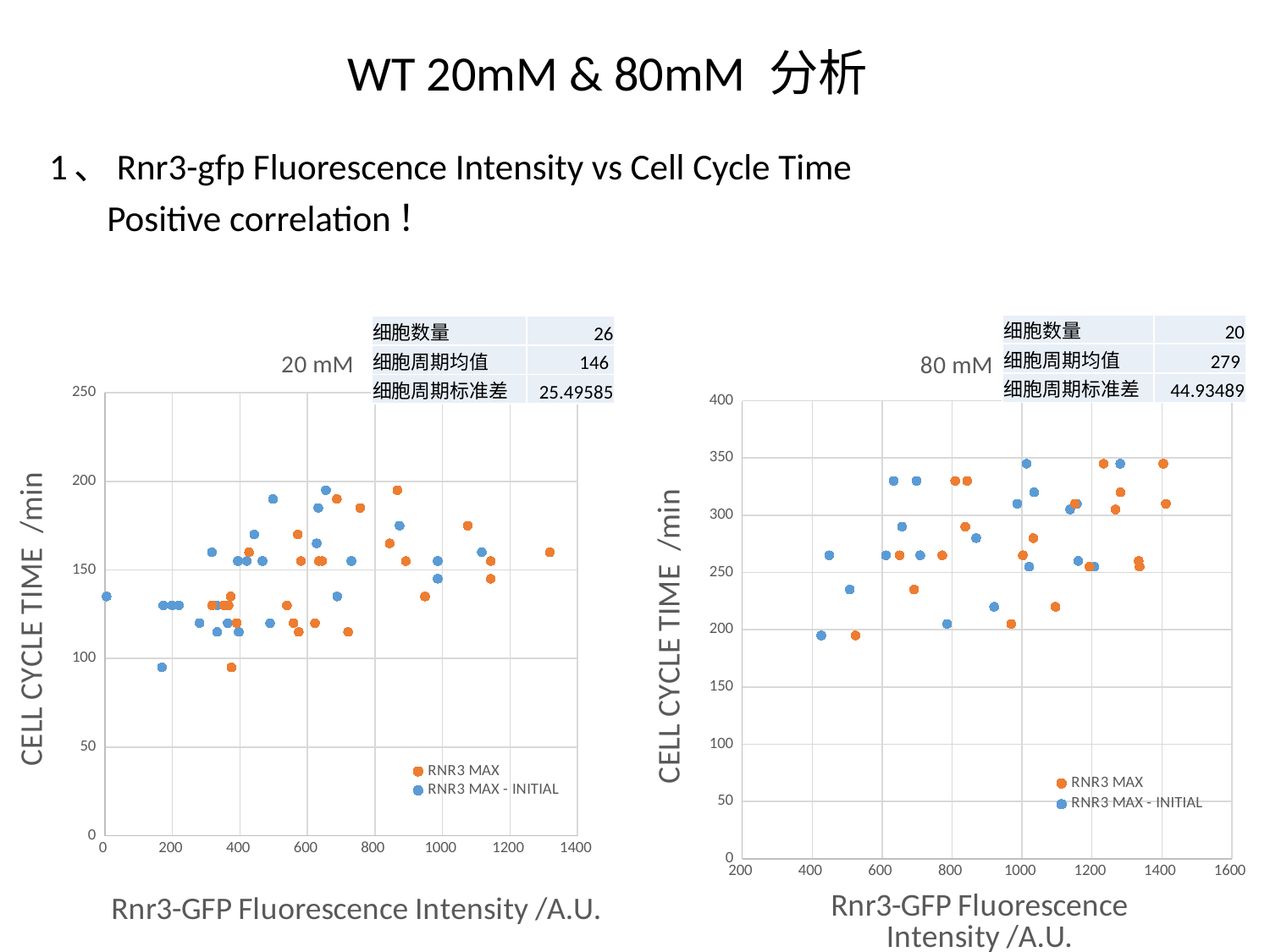

# WT 20mM & 80mM 分析
1、Rnr3-gfp Fluorescence Intensity vs Cell Cycle Time
       Positive correlation！
| 细胞数量 | 20 |
| --- | --- |
| 细胞周期均值 | 279 |
| 细胞周期标准差 | 44.93489 |
| 细胞数量 | 26 |
| --- | --- |
| 细胞周期均值 | 146 |
| 细胞周期标准差 | 25.49585 |

### Chart: 20 mM

| Category |  |  |
|---|---|---|

### Chart: 80 mM

| Category |  |  |
|---|---|---|